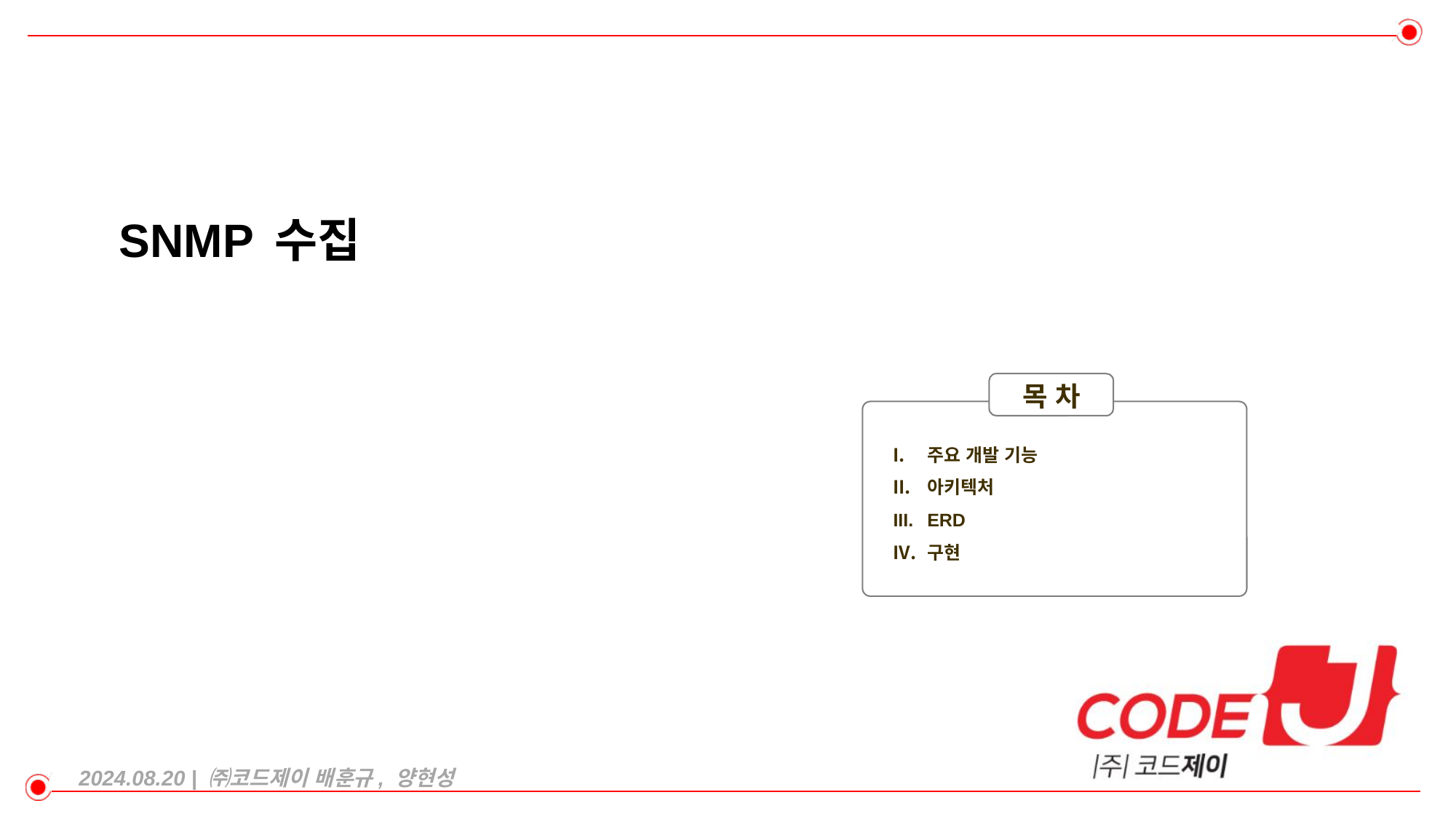

# SNMP 수집

목 차

주요 개발 기능
아키텍처
ERD
구현
2024.08.20 | ㈜코드제이 배훈규, 양현성